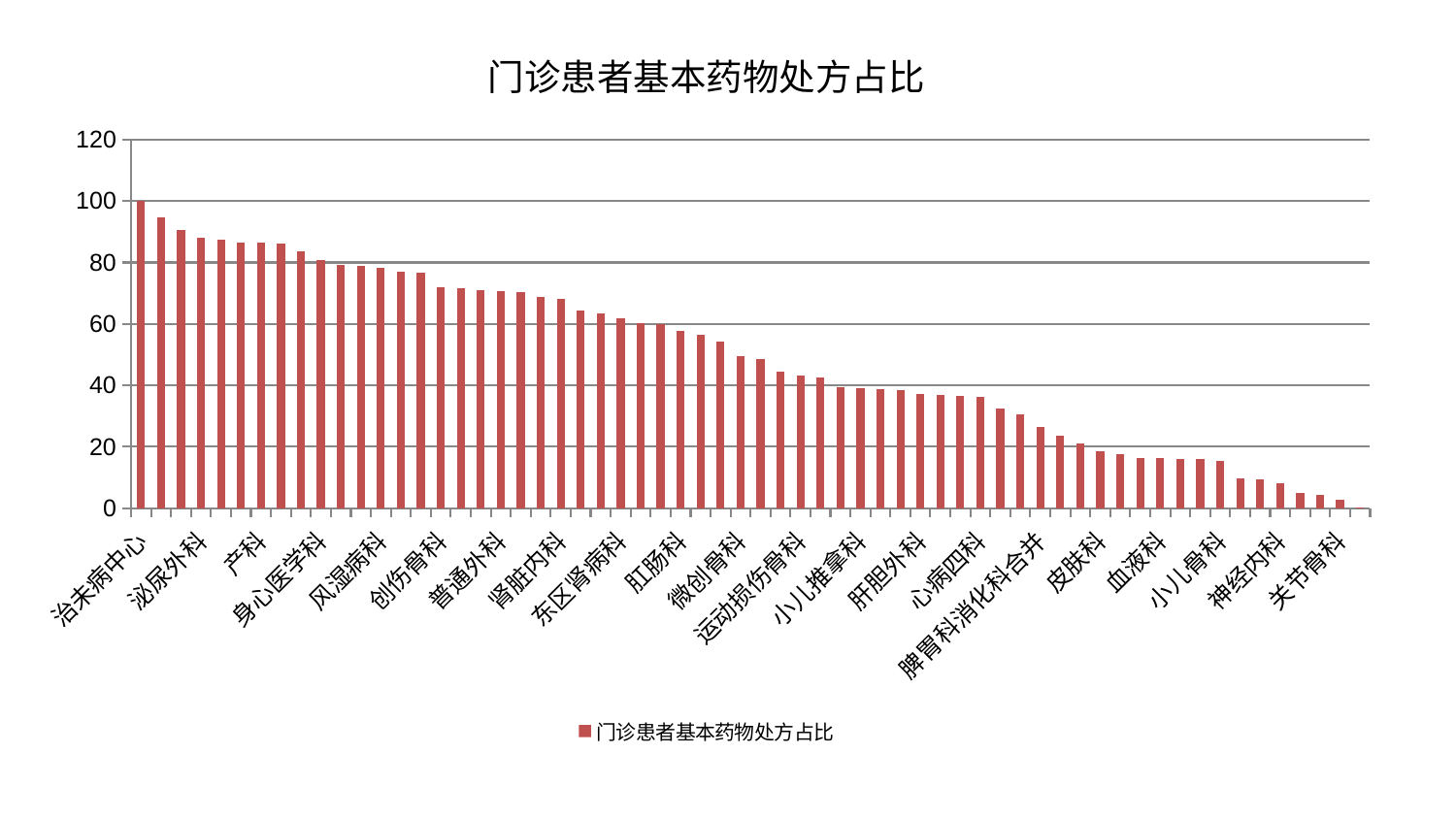

### Chart: 门诊患者基本药物处方占比

| Category | 门诊患者基本药物处方占比 |
|---|---|
| 治未病中心 | 100.0 |
| 眼科 | 94.66845009772629 |
| 脑病一科 | 90.74024646665927 |
| 泌尿外科 | 87.90441437661988 |
| 男科 | 87.53054780848242 |
| 中医外治中心 | 86.59349105059809 |
| 产科 | 86.35456577324375 |
| 妇二科 | 86.15908634270876 |
| 儿科 | 83.55780489022659 |
| 身心医学科 | 80.9530760161429 |
| 心病二科 | 79.09655077171765 |
| 针灸科 | 79.02508263917723 |
| 风湿病科 | 78.30046378222728 |
| 胸外科 | 77.15115119266582 |
| 推拿科 | 76.69039013802103 |
| 创伤骨科 | 71.81556736748935 |
| 妇科 | 71.78353754998174 |
| 周围血管科 | 71.14342446869598 |
| 普通外科 | 70.64224402260727 |
| 中医经典科 | 70.29247729311847 |
| 口腔科 | 68.69735600061763 |
| 肾脏内科 | 68.10536970309501 |
| 老年医学科 | 64.29650527736652 |
| 心病一科 | 63.36167496299164 |
| 东区肾病科 | 61.709534398298274 |
| 脑病二科 | 60.196083664026666 |
| 脾胃病科 | 59.80200144730436 |
| 肛肠科 | 57.783922281363935 |
| 显微骨科 | 56.594274817633796 |
| 骨科 | 54.21582395816068 |
| 微创骨科 | 49.51872346957834 |
| 康复科 | 48.67189218399306 |
| 东区重症医学科 | 44.53254453811404 |
| 运动损伤骨科 | 43.14490837338246 |
| 肿瘤内科 | 42.503005770773164 |
| 心血管内科 | 39.39899586379467 |
| 小儿推拿科 | 39.09906503928154 |
| 美容皮肤科 | 38.67928838884978 |
| 综合内科 | 38.31583307350628 |
| 肝胆外科 | 37.22485315322739 |
| 重症医学科 | 36.9136095971378 |
| 脑病三科 | 36.52952815197894 |
| 心病四科 | 36.30943503615875 |
| 神经外科 | 32.53448948128536 |
| 肾病科 | 30.537227711325933 |
| 脾胃科消化科合并 | 26.45236711142645 |
| 妇科妇二科合并 | 23.722815299763987 |
| 肝病科 | 21.230116642141684 |
| 皮肤科 | 18.436899281845267 |
| 西区重症医学科 | 17.62124558706144 |
| 心病三科 | 16.500389996469043 |
| 血液科 | 16.438714046729423 |
| 呼吸内科 | 16.18876629884779 |
| 脊柱骨科 | 16.023617097305543 |
| 小儿骨科 | 15.328475647246162 |
| 耳鼻喉科 | 9.708113518751034 |
| 消化内科 | 9.351890146651433 |
| 神经内科 | 8.29366887331861 |
| 乳腺甲状腺外科 | 5.105969188159455 |
| 内分泌科 | 4.220810061532417 |
| 关节骨科 | 2.8999071034004307 |
| 医院 | 0.3294615760334148 |
59